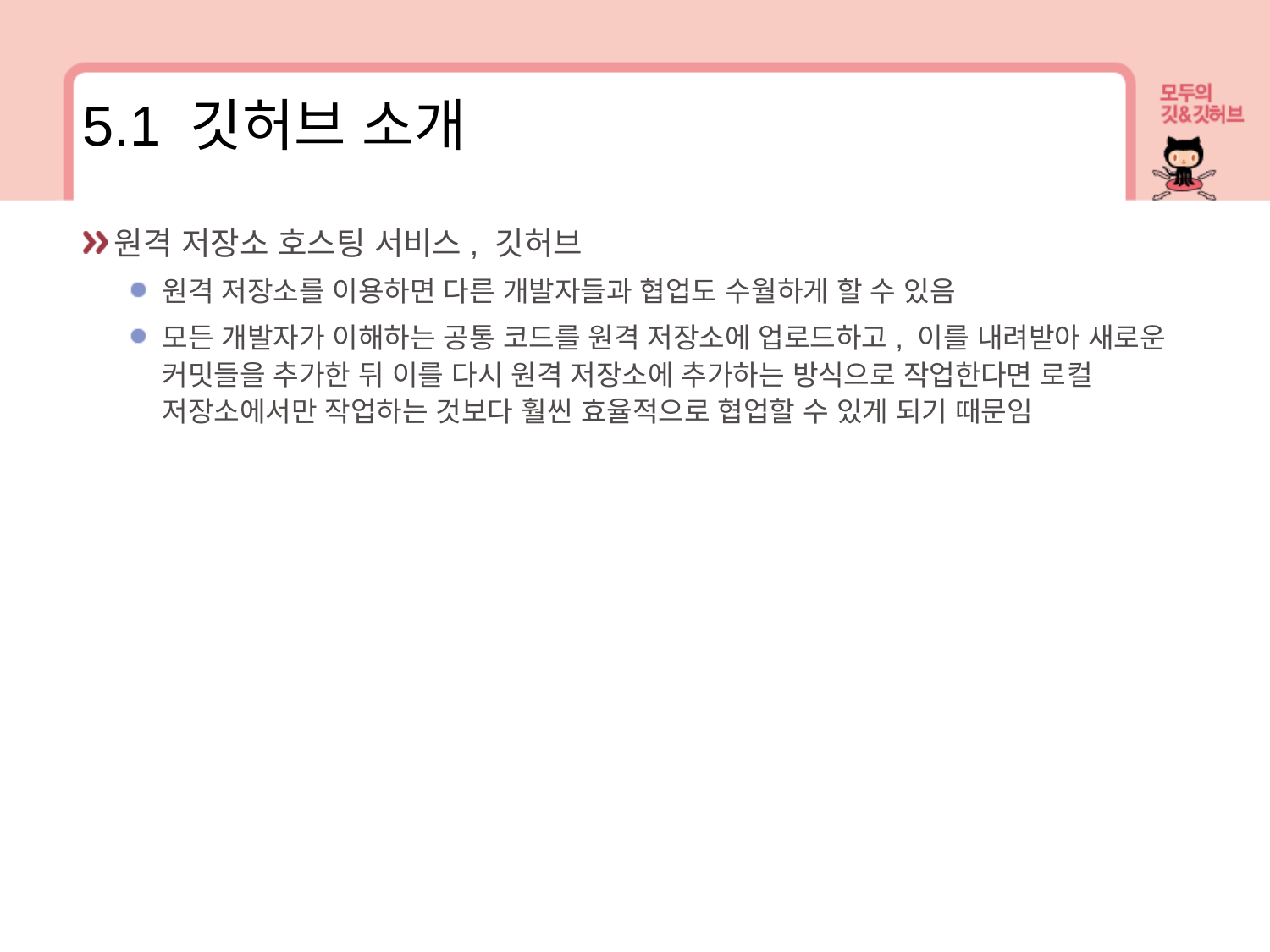

5.1 깃허브 소개
원격 저장소 호스팅 서비스, 깃허브
원격 저장소를 이용하면 다른 개발자들과 협업도 수월하게 할 수 있음
모든 개발자가 이해하는 공통 코드를 원격 저장소에 업로드하고, 이를 내려받아 새로운 커밋들을 추가한 뒤 이를 다시 원격 저장소에 추가하는 방식으로 작업한다면 로컬 저장소에서만 작업하는 것보다 훨씬 효율적으로 협업할 수 있게 되기 때문임